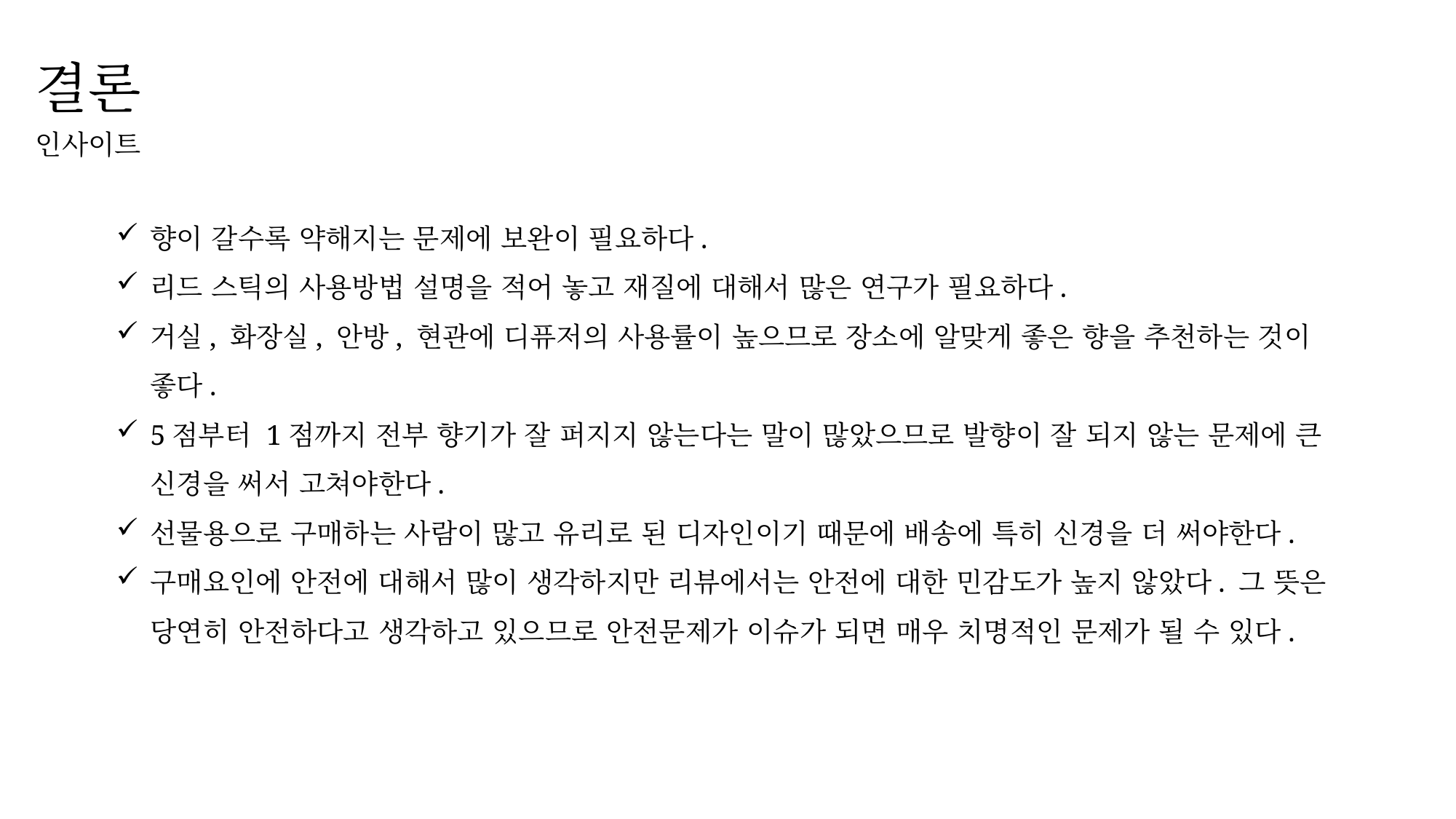

# 결론
인사이트

향이 갈수록 약해지는 문제에 보완이 필요하다.
리드 스틱의 사용방법 설명을 적어 놓고 재질에 대해서 많은 연구가 필요하다.
거실, 화장실, 안방, 현관에 디퓨저의 사용률이 높으므로 장소에 알맞게 좋은 향을 추천하는 것이 좋다.
5점부터 1점까지 전부 향기가 잘 퍼지지 않는다는 말이 많았으므로 발향이 잘 되지 않는 문제에 큰 신경을 써서 고쳐야한다.
선물용으로 구매하는 사람이 많고 유리로 된 디자인이기 때문에 배송에 특히 신경을 더 써야한다.
구매요인에 안전에 대해서 많이 생각하지만 리뷰에서는 안전에 대한 민감도가 높지 않았다. 그 뜻은 당연히 안전하다고 생각하고 있으므로 안전문제가 이슈가 되면 매우 치명적인 문제가 될 수 있다.